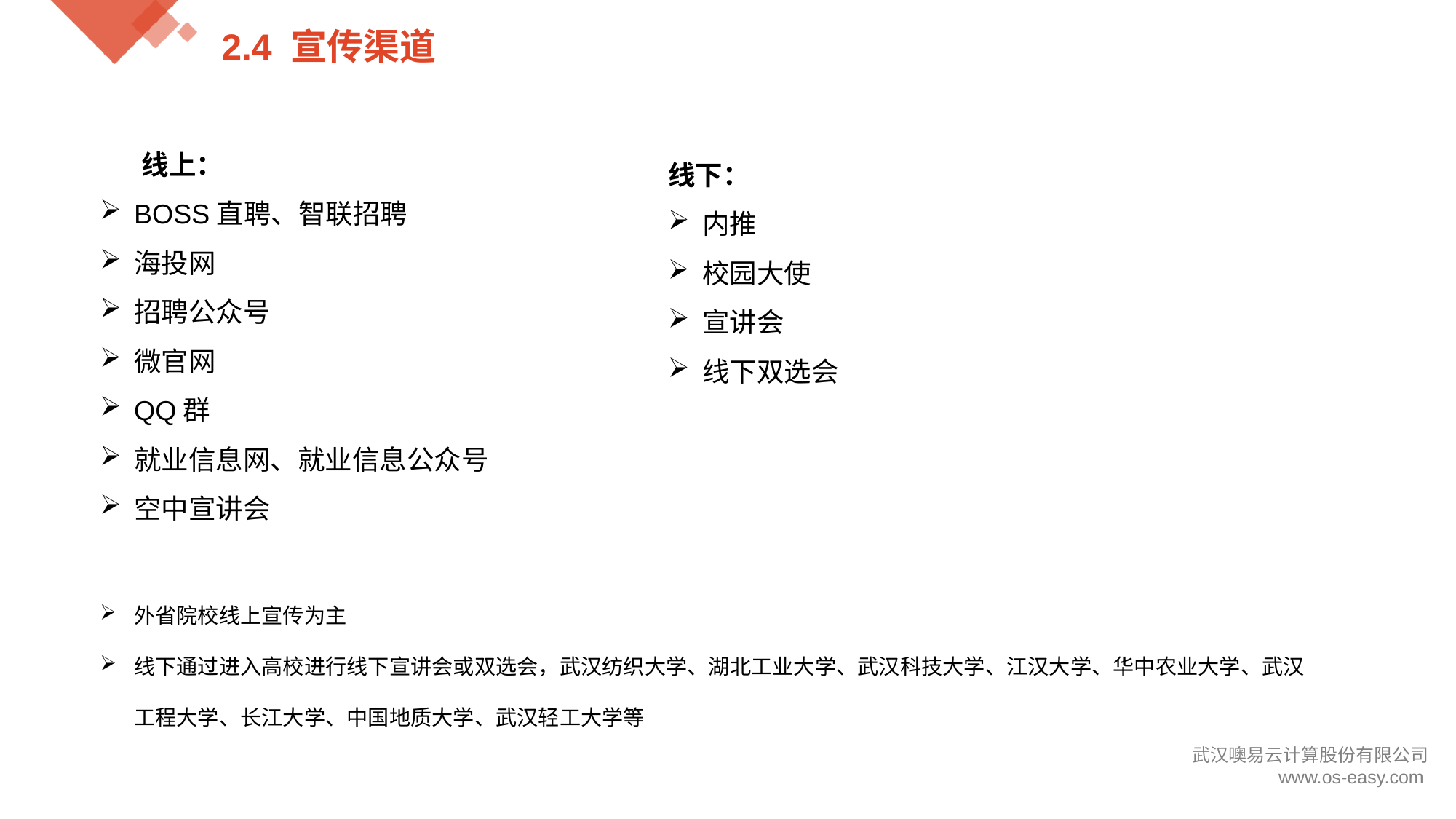

2.4 宣传渠道
线上：
BOSS直聘、智联招聘
海投网
招聘公众号
微官网
QQ群
就业信息网、就业信息公众号
空中宣讲会

线下：
内推
校园大使
宣讲会
线下双选会
外省院校线上宣传为主
线下通过进入高校进行线下宣讲会或双选会，武汉纺织大学、湖北工业大学、武汉科技大学、江汉大学、华中农业大学、武汉工程大学、长江大学、中国地质大学、武汉轻工大学等